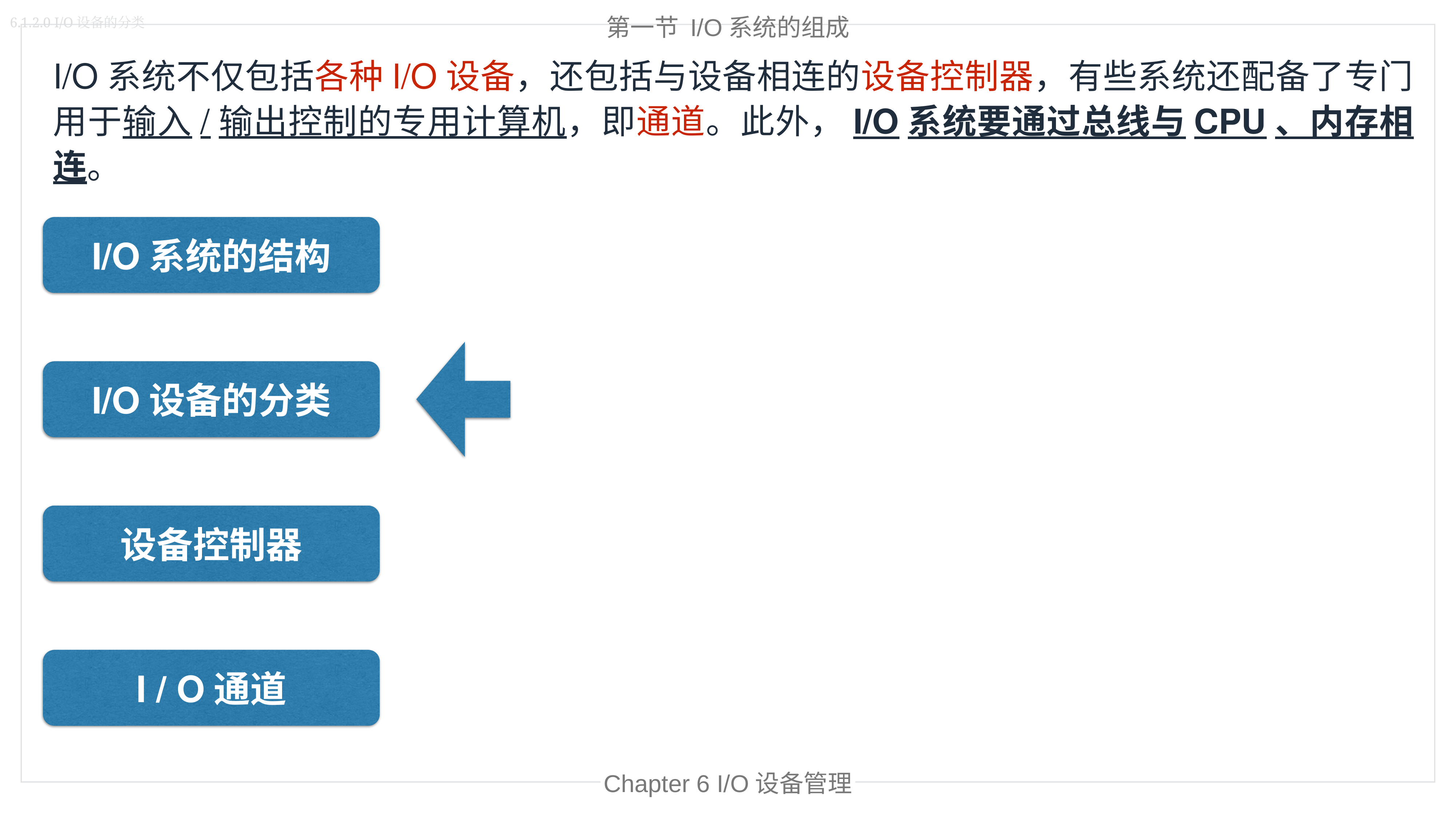

第一节 I/O系统的组成
6.1.2.0 I/O设备的分类

I/O系统不仅包括各种I/O设备，还包括与设备相连的设备控制器，有些系统还配备了专门用于输入/输出控制的专用计算机，即通道。此外，I/O系统要通过总线与CPU、内存相连。
I/O系统的结构

I/O设备的分类
设备控制器
I / O通道
Chapter 6 I/O设备管理
Chapter 处理器管理